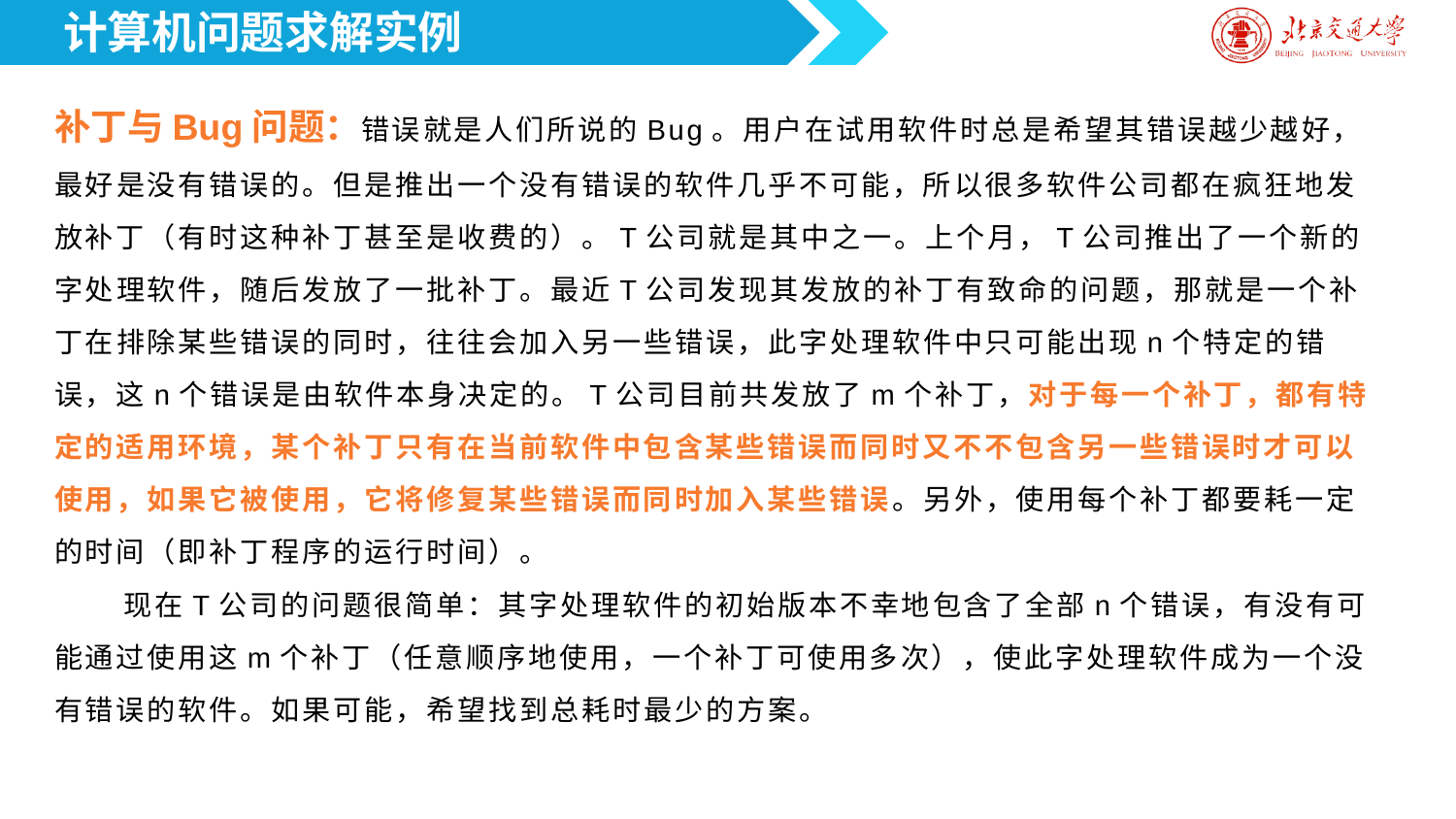

计算机问题求解实例
补丁与Bug问题：错误就是人们所说的Bug。用户在试用软件时总是希望其错误越少越好，最好是没有错误的。但是推出一个没有错误的软件几乎不可能，所以很多软件公司都在疯狂地发放补丁（有时这种补丁甚至是收费的）。T公司就是其中之一。上个月，T公司推出了一个新的字处理软件，随后发放了一批补丁。最近T公司发现其发放的补丁有致命的问题，那就是一个补丁在排除某些错误的同时，往往会加入另一些错误，此字处理软件中只可能出现n个特定的错误，这n个错误是由软件本身决定的。T公司目前共发放了m个补丁，对于每一个补丁，都有特定的适用环境，某个补丁只有在当前软件中包含某些错误而同时又不不包含另一些错误时才可以使用，如果它被使用，它将修复某些错误而同时加入某些错误。另外，使用每个补丁都要耗一定的时间（即补丁程序的运行时间）。
       现在T公司的问题很简单：其字处理软件的初始版本不幸地包含了全部n个错误，有没有可能通过使用这m个补丁（任意顺序地使用，一个补丁可使用多次），使此字处理软件成为一个没有错误的软件。如果可能，希望找到总耗时最少的方案。